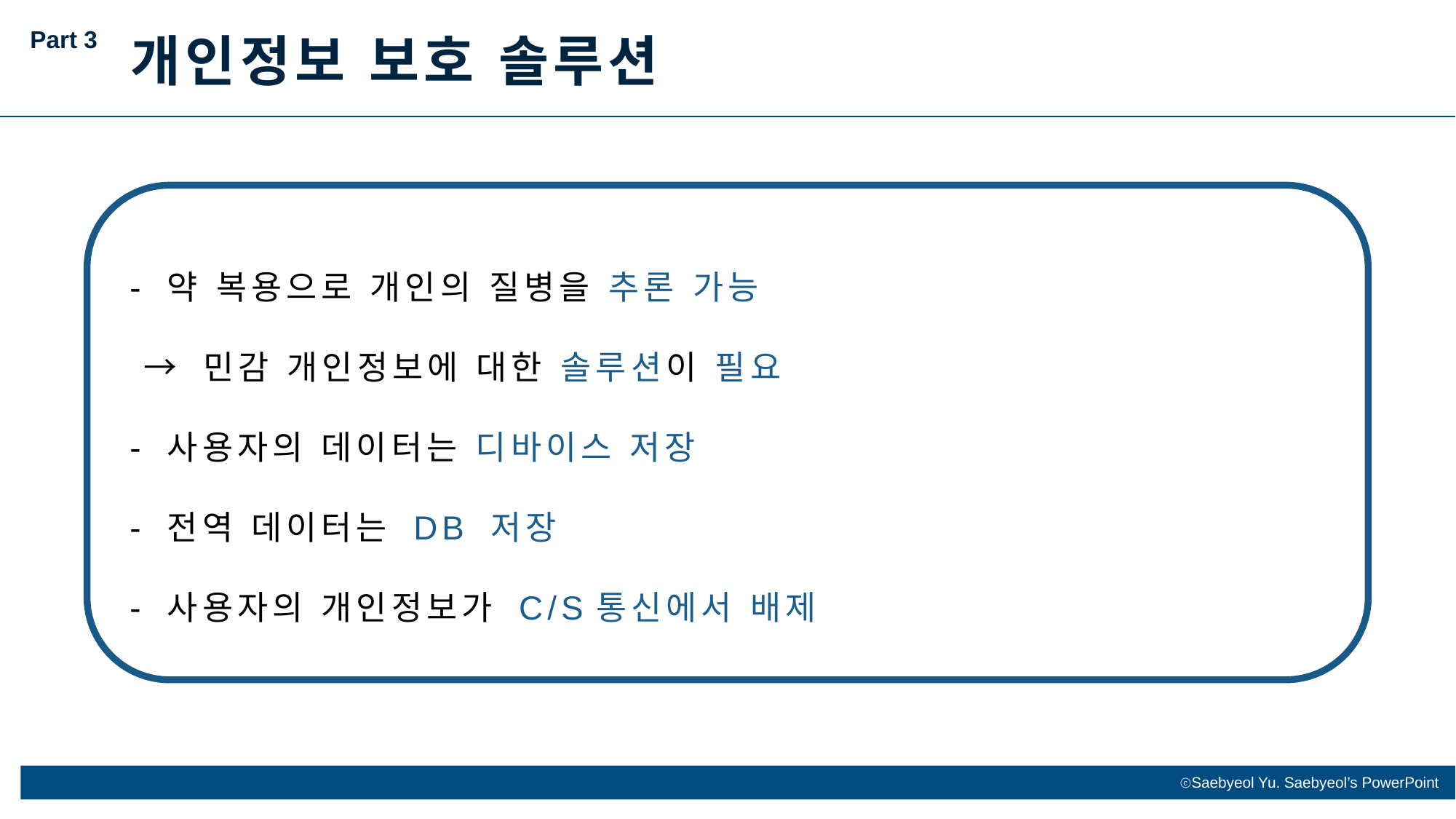

Part 3
개인정보 보호 솔루션

- 약 복용으로 개인의 질병을 추론 가능
 → 민감 개인정보에 대한 솔루션이 필요
- 사용자의 데이터는 디바이스 저장
- 전역 데이터는 DB 저장
- 사용자의 개인정보가 C/S통신에서 배제